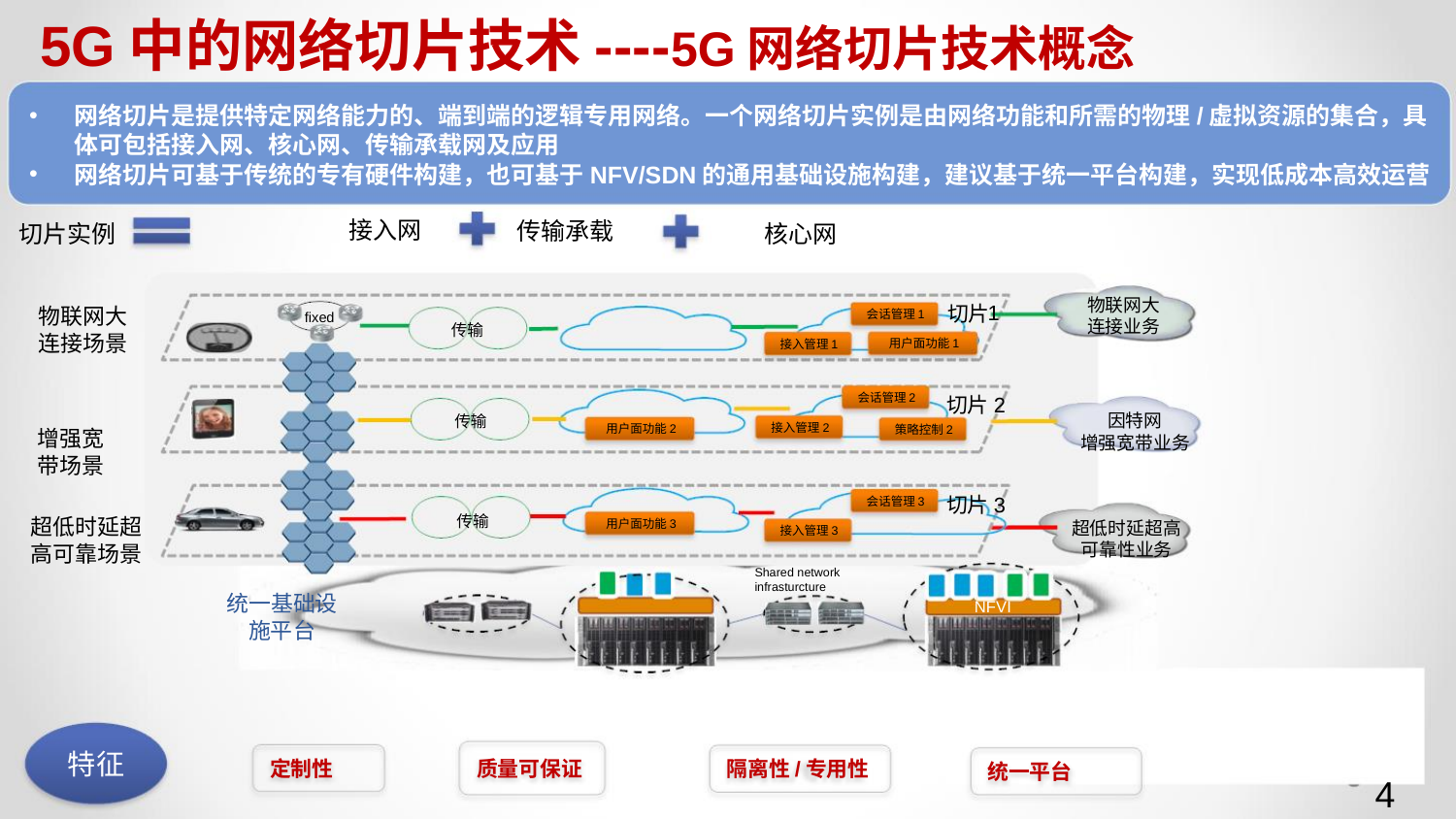

5G中的网络切片技术----5G网络切片技术概念
网络切片是提供特定网络能力的、端到端的逻辑专用网络。一个网络切片实例是由网络功能和所需的物理/虚拟资源的集合，具
体可包括接入网、核心网、传输承载网及应用
网络切片可基于传统的专有硬件构建，也可基于NFV/SDN的通用基础设施构建，建议基于统一平台构建，实现低成本高效运营
•
•
接入网
传输承载
切片实例
核心网
物联网大
连接业务
1
切片
物联网大
连接场景
会话管理1
会话管理2
fixed
传输
传输
用户面功能1
接入管理1
接入管理2
切片2
因特网
增强宽带业务
用户面功能2
策略控制2
增强宽
带场景
切片3
会话管理3
传输
超低时延超
高可靠场景
超低时延超高
可靠性业务
用户面功能3
接入管理3
Shared network
infrasturcture
统一基础设
施平台
NFVI
特征
定制性
质量可保证
隔离性/专用性
统一平台
4